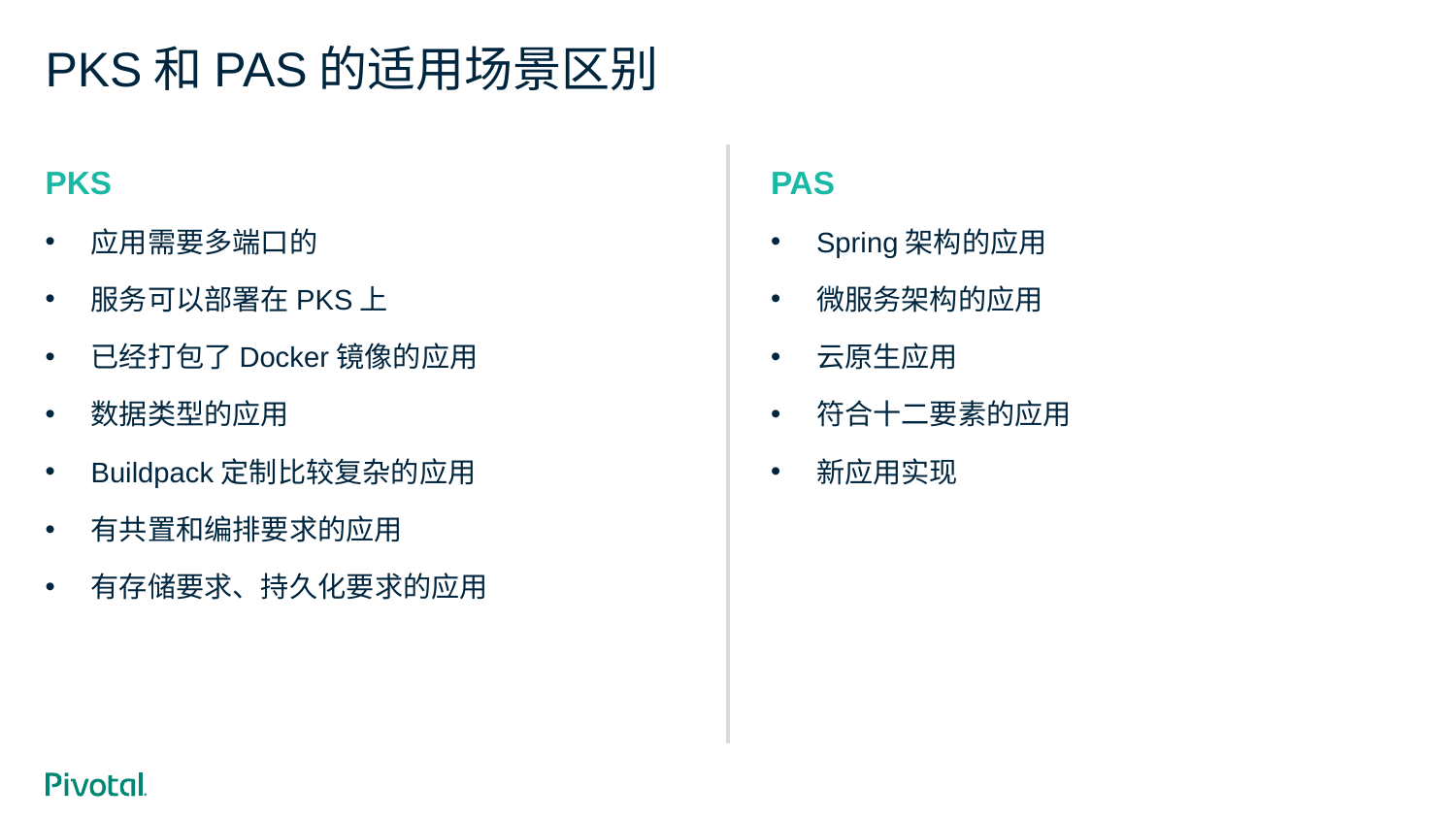

# PKS和PAS的适用场景区别
PKS
应用需要多端口的
服务可以部署在PKS上
已经打包了Docker镜像的应用
数据类型的应用
Buildpack定制比较复杂的应用
有共置和编排要求的应用
有存储要求、持久化要求的应用

PAS
Spring架构的应用
微服务架构的应用
云原生应用
符合十二要素的应用
新应用实现